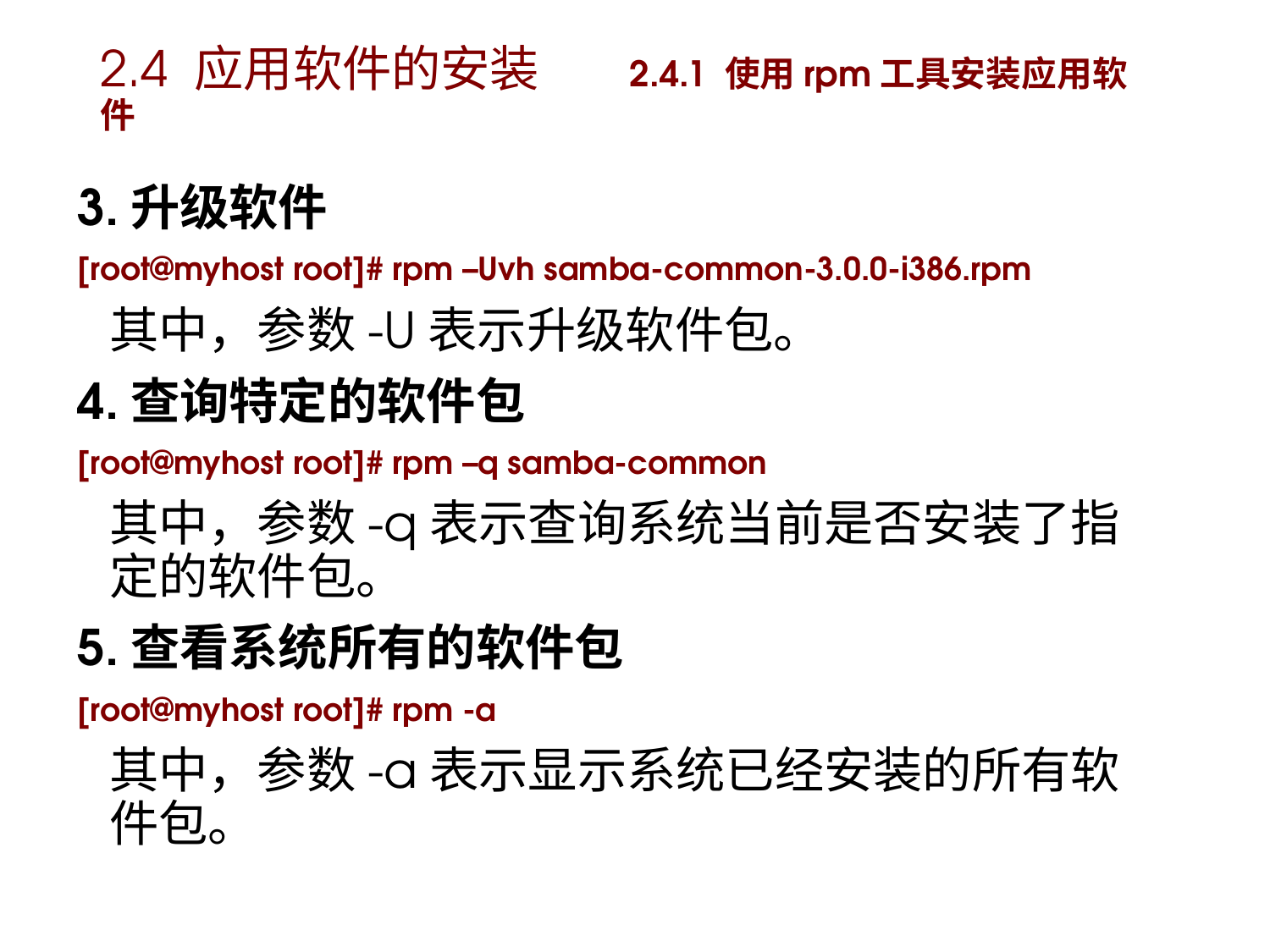

# 2.4 应用软件的安装	 2.4.1 使用rpm工具安装应用软件
3.升级软件
[root@myhost root]# rpm –Uvh samba-common-3.0.0-i386.rpm
	其中，参数-U表示升级软件包。
4.查询特定的软件包
[root@myhost root]# rpm –q samba-common
	其中，参数-q表示查询系统当前是否安装了指定的软件包。
5.查看系统所有的软件包
[root@myhost root]# rpm -a
	其中，参数-a表示显示系统已经安装的所有软件包。